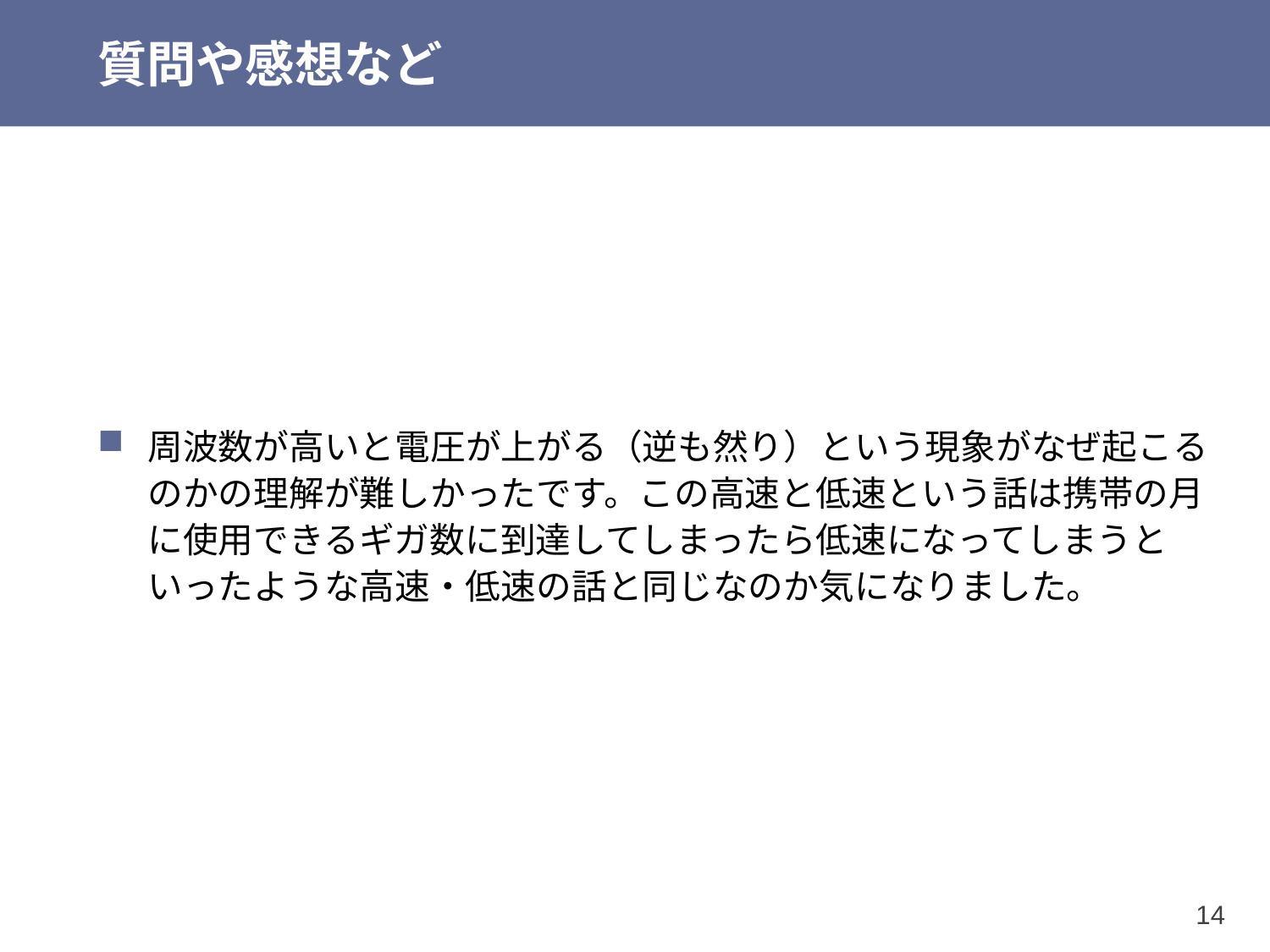

# 質問や感想など
周波数が高いと電圧が上がる（逆も然り）という現象がなぜ起こるのかの理解が難しかったです。この高速と低速という話は携帯の月に使用できるギガ数に到達してしまったら低速になってしまうといったような高速・低速の話と同じなのか気になりました。